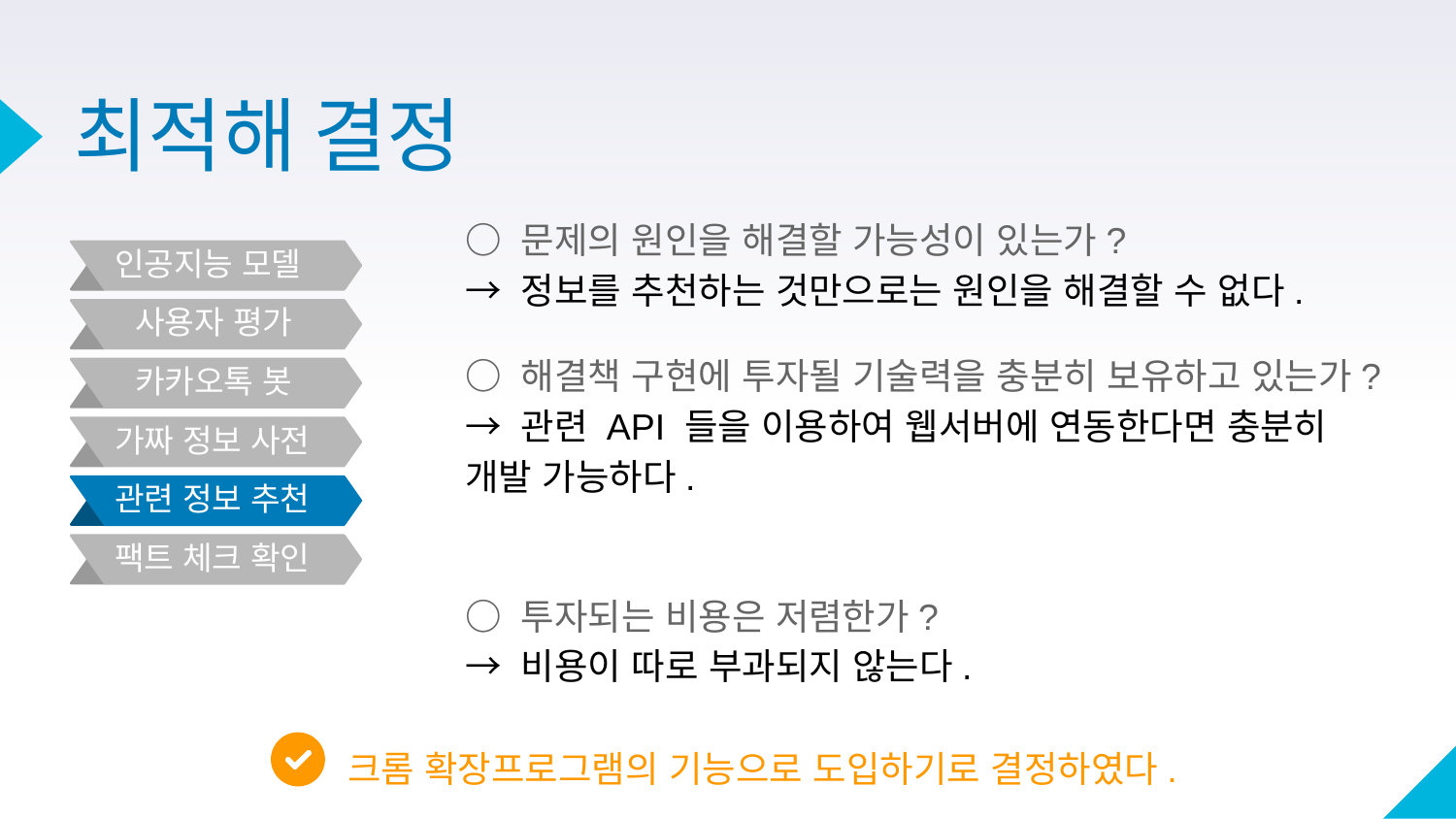

# 최적해 결정
○ 문제의 원인을 해결할 가능성이 있는가?
→ 정보를 추천하는 것만으로는 원인을 해결할 수 없다.

인공지능 모델

사용자 평가
○ 해결책 구현에 투자될 기술력을 충분히 보유하고 있는가?
→ 관련 API 들을 이용하여 웹서버에 연동한다면 충분히 개발 가능하다.

카카오톡 봇

가짜 정보 사전

관련 정보 추천

팩트 체크 확인

○ 투자되는 비용은 저렴한가?
→ 비용이 따로 부과되지 않는다.

크롬 확장프로그램의 기능으로 도입하기로 결정하였다.